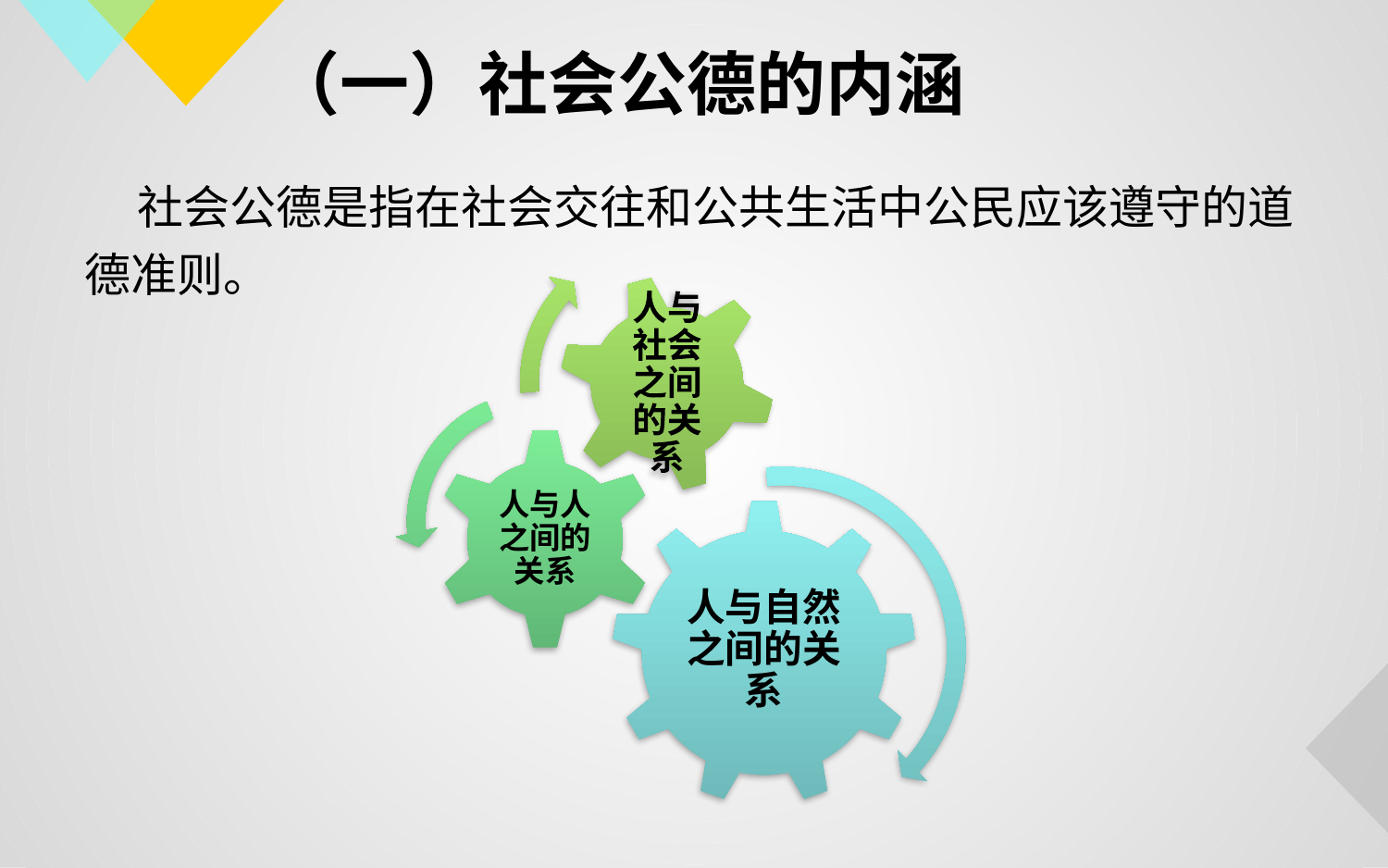

# （一）社会公德的内涵
    社会公德是指在社会交往和公共生活中公民应该遵守的道德准则。
人与自然之间的关系
人与人之间的关系
人与社会之间的关系